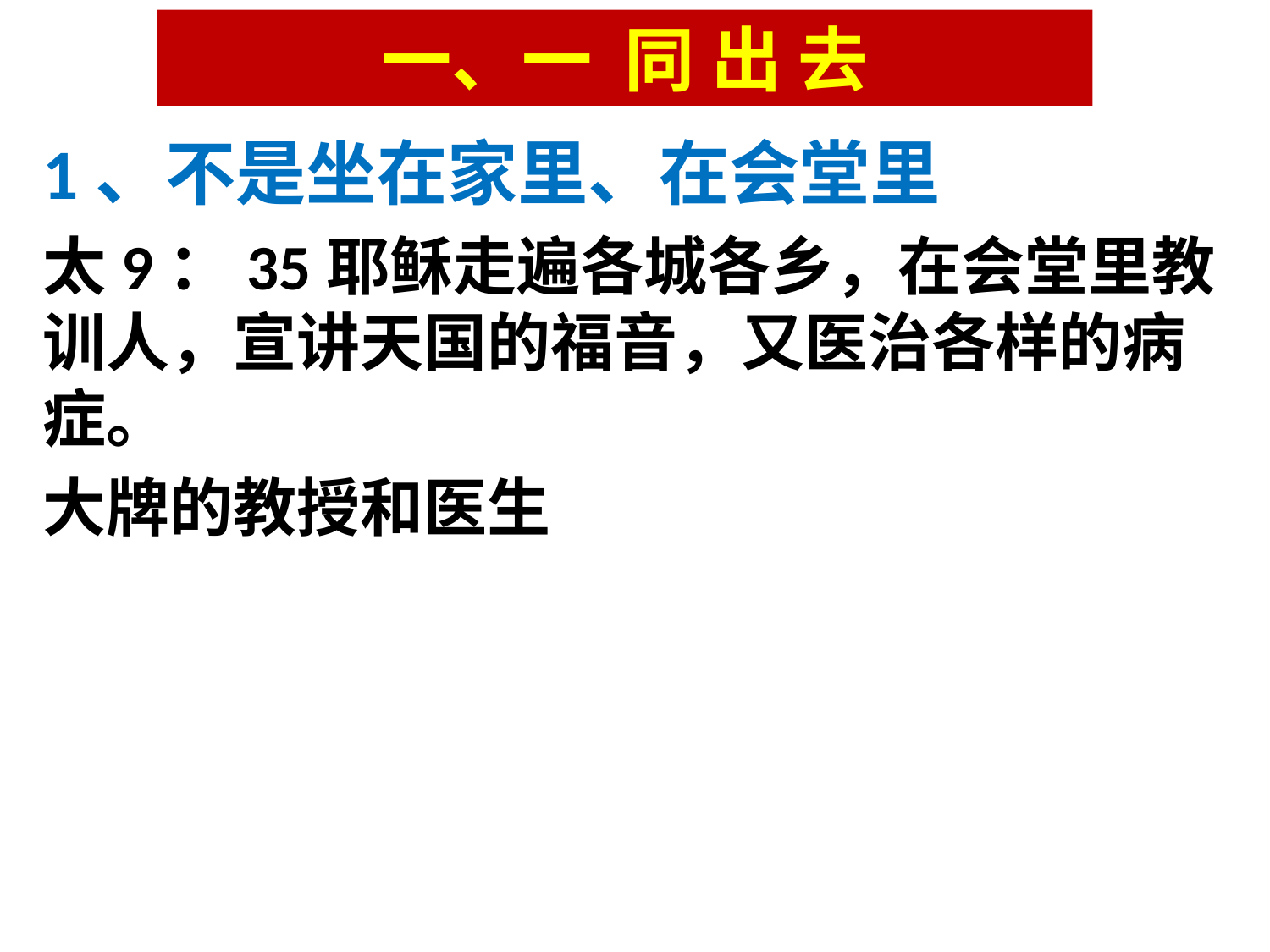

# 一、一  同 出 去
1、不是坐在家里、在会堂里
太9：35耶稣走遍各城各乡，在会堂里教训人，宣讲天国的福音，又医治各样的病症。
大牌的教授和医生